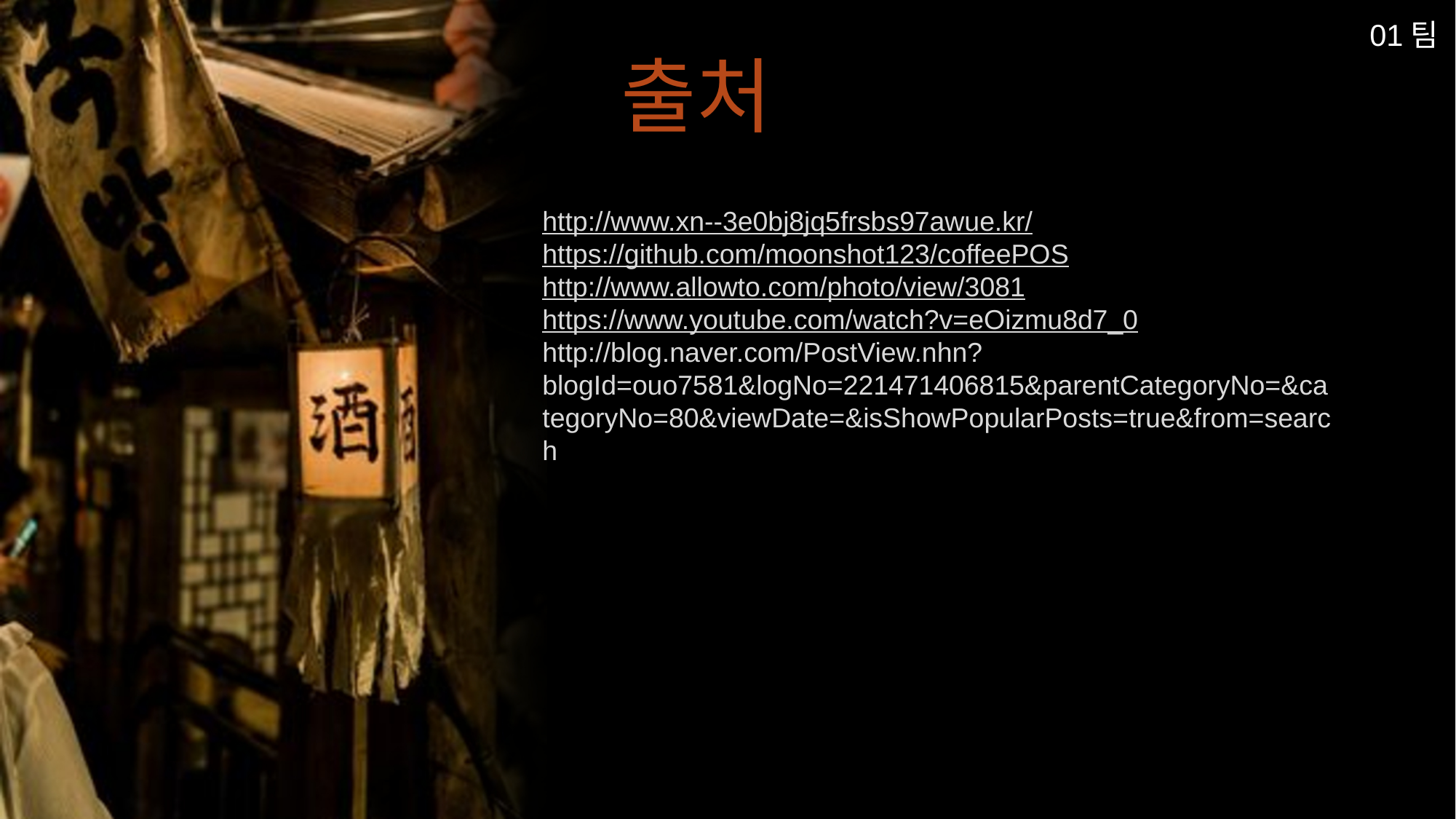

01팀
출처
http://www.xn--3e0bj8jq5frsbs97awue.kr/
https://github.com/moonshot123/coffeePOS
http://www.allowto.com/photo/view/3081
https://www.youtube.com/watch?v=eOizmu8d7_0
http://blog.naver.com/PostView.nhn?blogId=ouo7581&logNo=221471406815&parentCategoryNo=&categoryNo=80&viewDate=&isShowPopularPosts=true&from=search